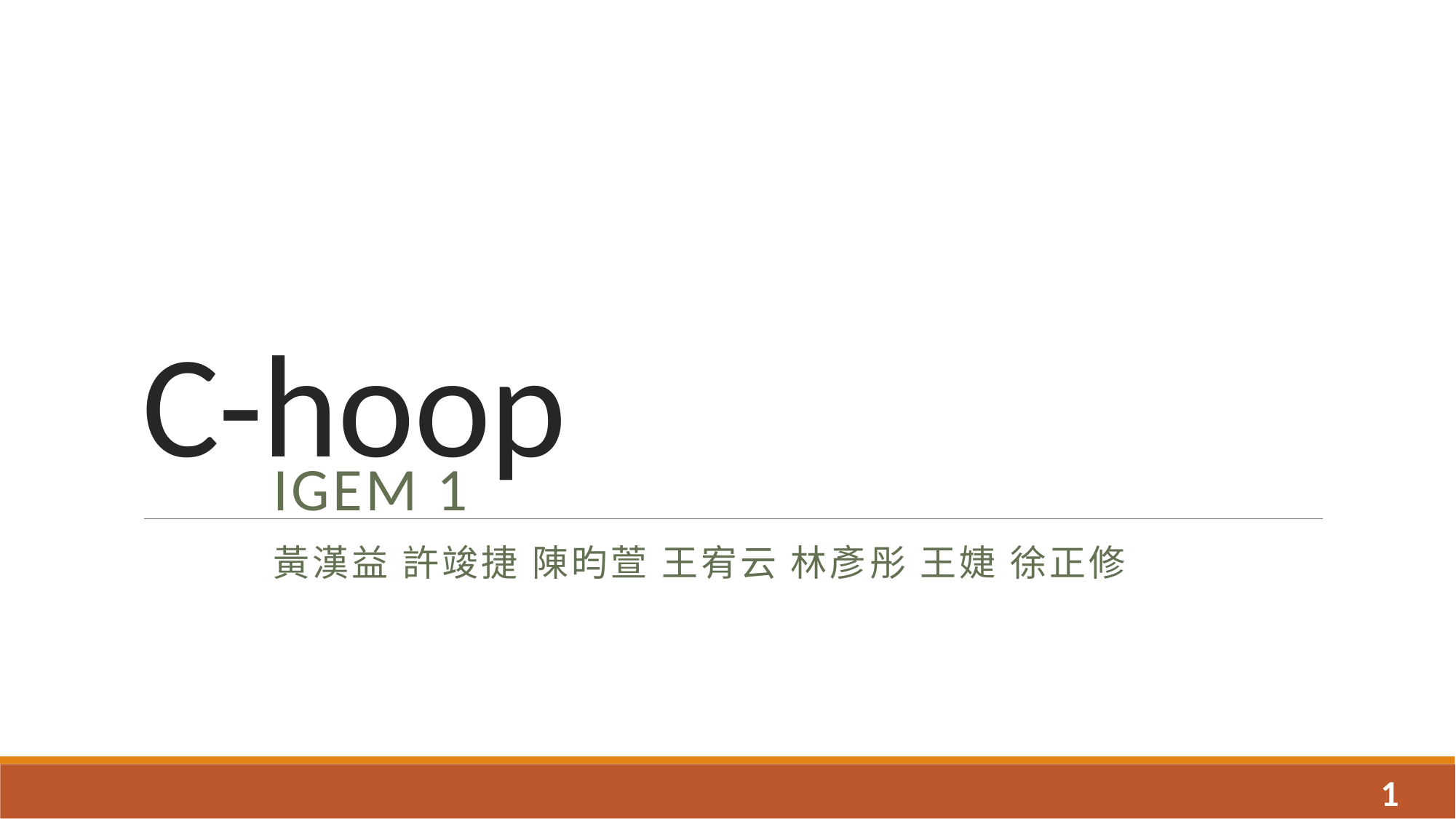

# C-hoop
iGem 1
黃漢益 許竣捷 陳昀萱 王宥云 林彥彤 王婕 徐正修
1